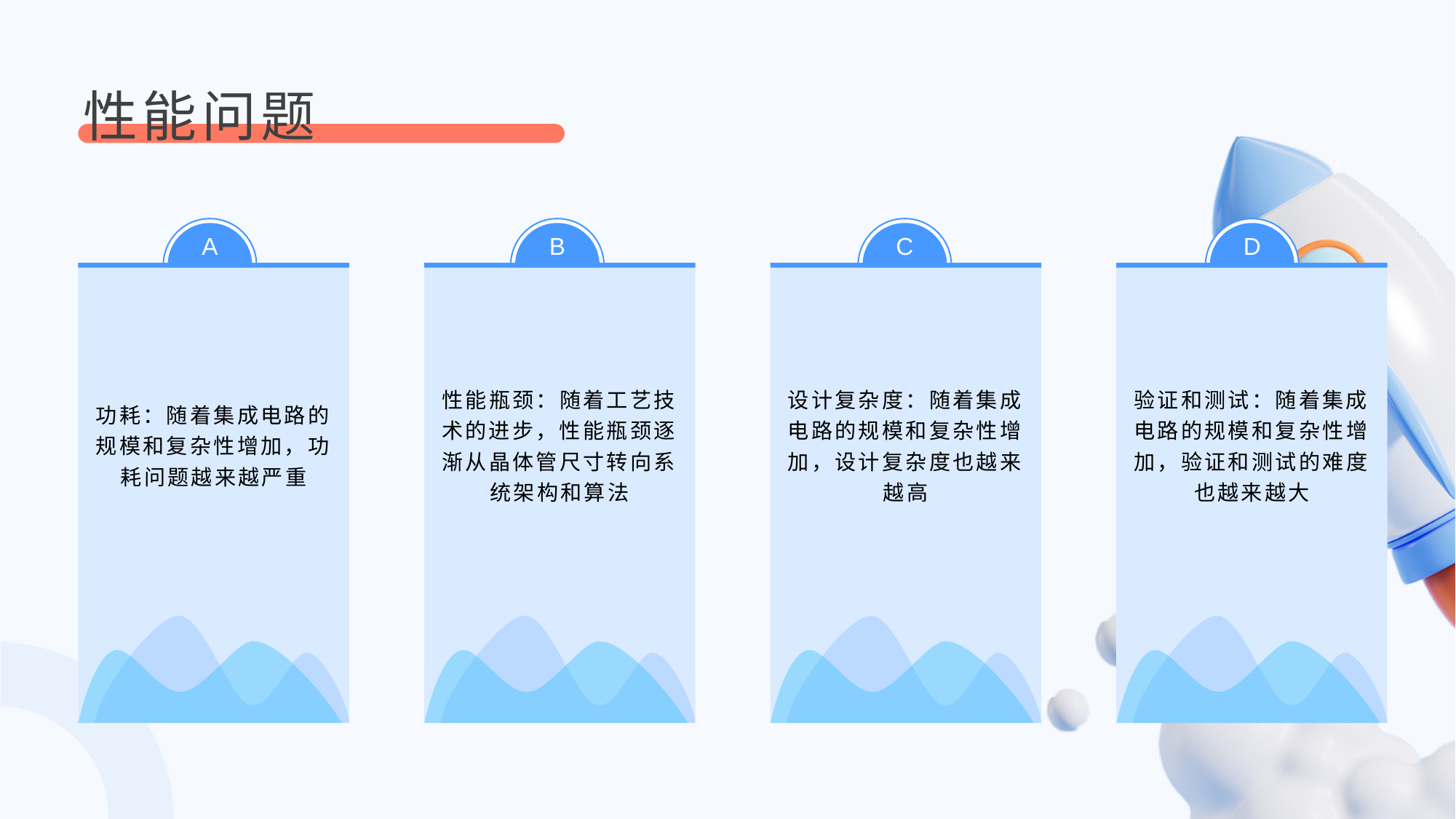

性能问题

A
B
C
D

功耗：随着集成电路的规模和复杂性增加，功耗问题越来越严重
性能瓶颈：随着工艺技术的进步，性能瓶颈逐渐从晶体管尺寸转向系统架构和算法
设计复杂度：随着集成电路的规模和复杂性增加，设计复杂度也越来越高
验证和测试：随着集成电路的规模和复杂性增加，验证和测试的难度也越来越大